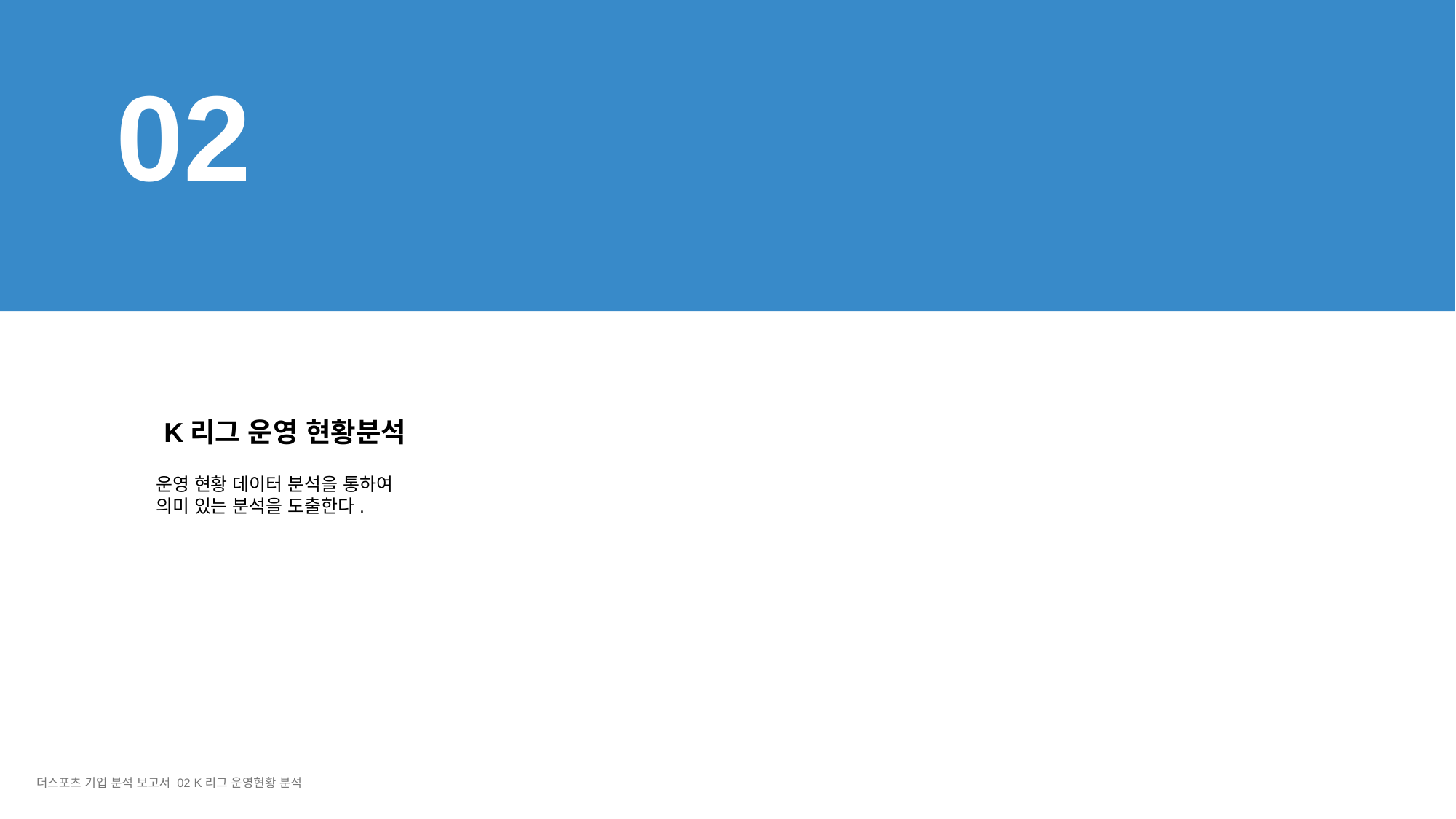

02
K리그 운영 현황분석

운영 현황 데이터 분석을 통하여
의미 있는 분석을 도출한다.
더스포츠 기업 분석 보고서 02 K리그 운영현황 분석